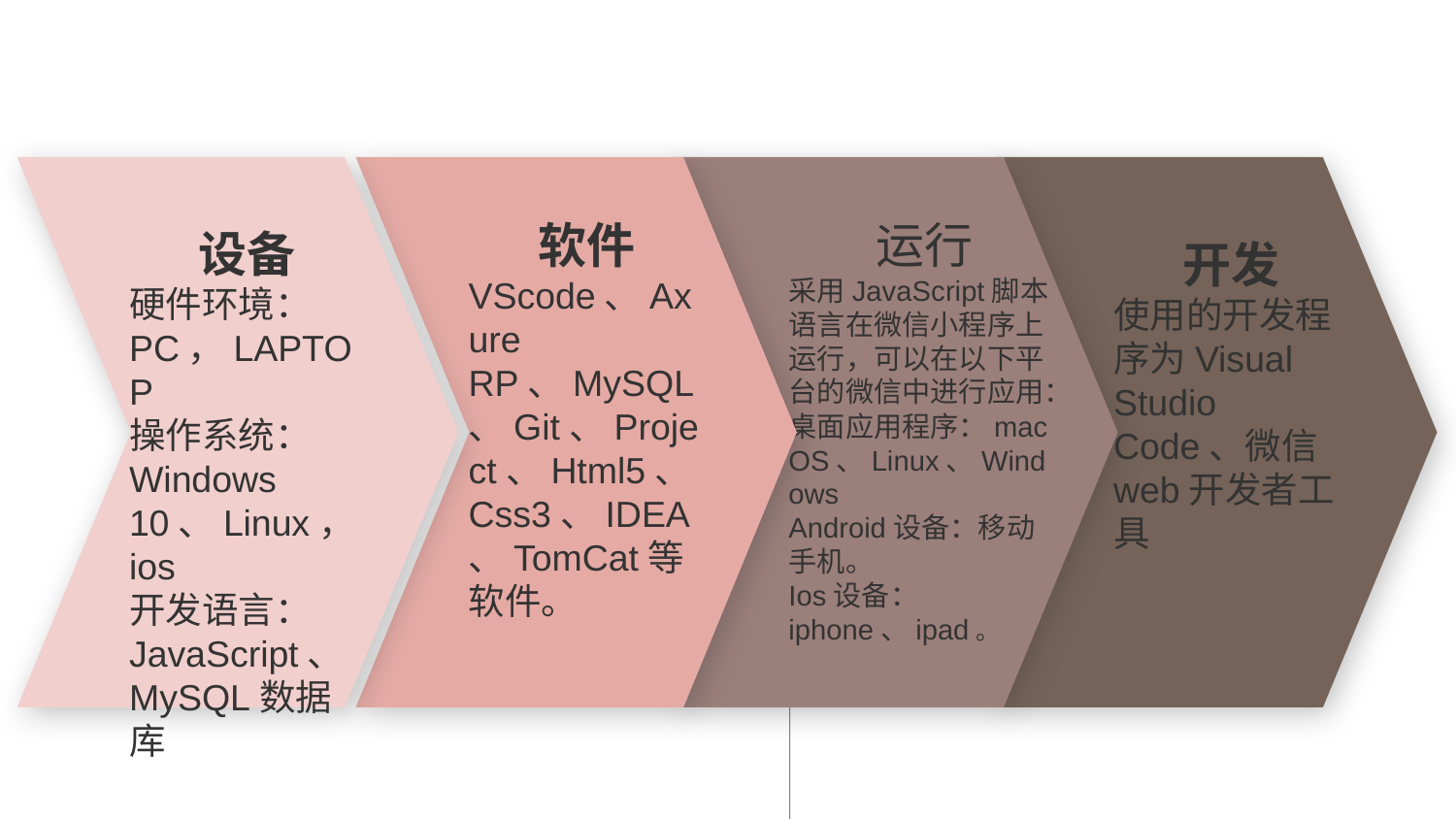

设备
硬件环境：PC，LAPTOP
操作系统：Windows 10、Linux，ios
开发语言：JavaScript、MySQL数据库

软件
VScode、Axure RP、MySQL、Git、Project、Html5、Css3、IDEA、TomCat等软件。

运行
采用JavaScript脚本语言在微信小程序上运行，可以在以下平台的微信中进行应用：
桌面应用程序：mac OS、Linux、Windows
Android设备：移动手机。
Ios设备：iphone、ipad。
开发
使用的开发程序为Visual Studio Code、微信web开发者工具